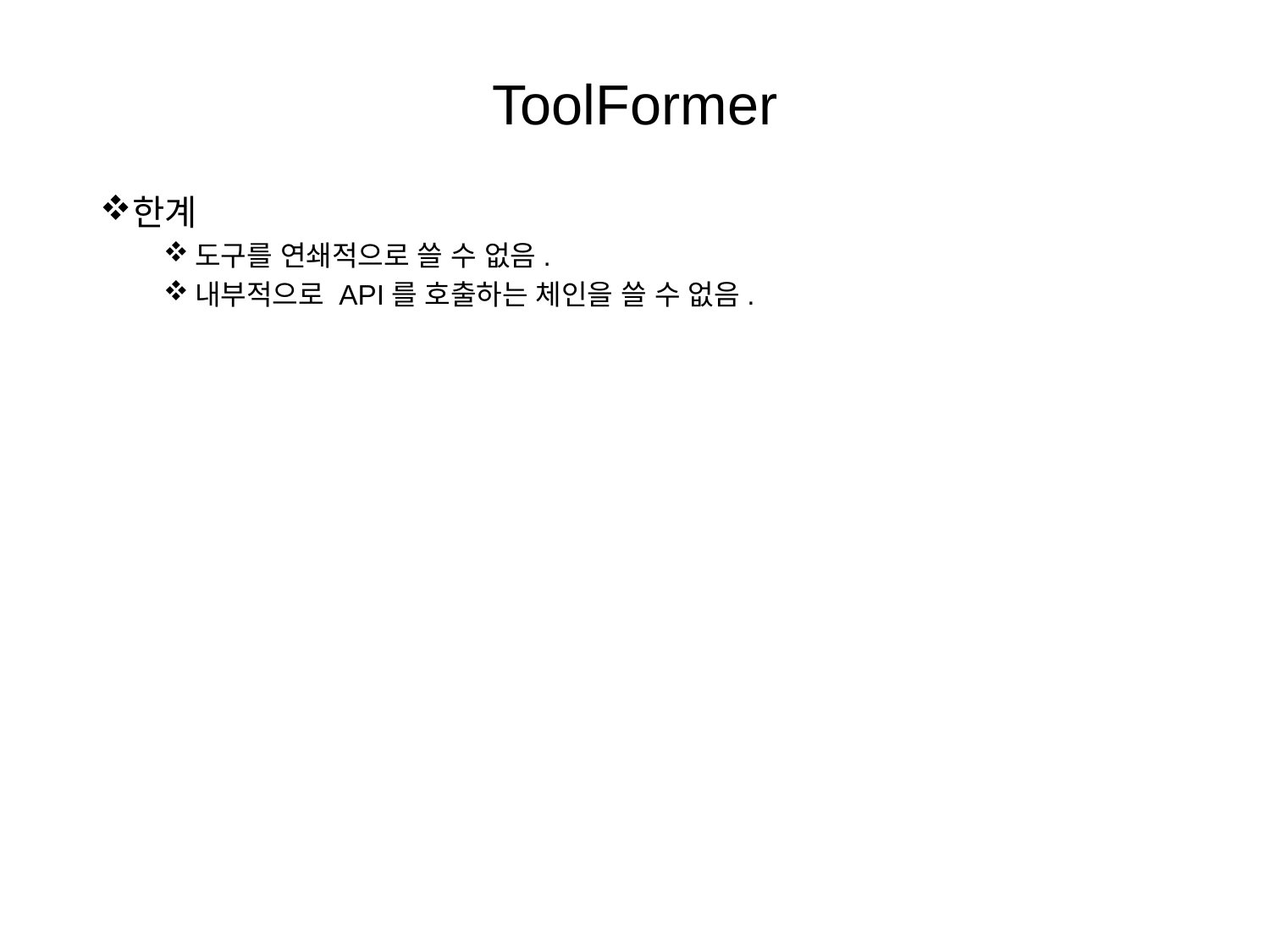

ToolFormer
한계
도구를 연쇄적으로 쓸 수 없음.
내부적으로 API를 호출하는 체인을 쓸 수 없음.